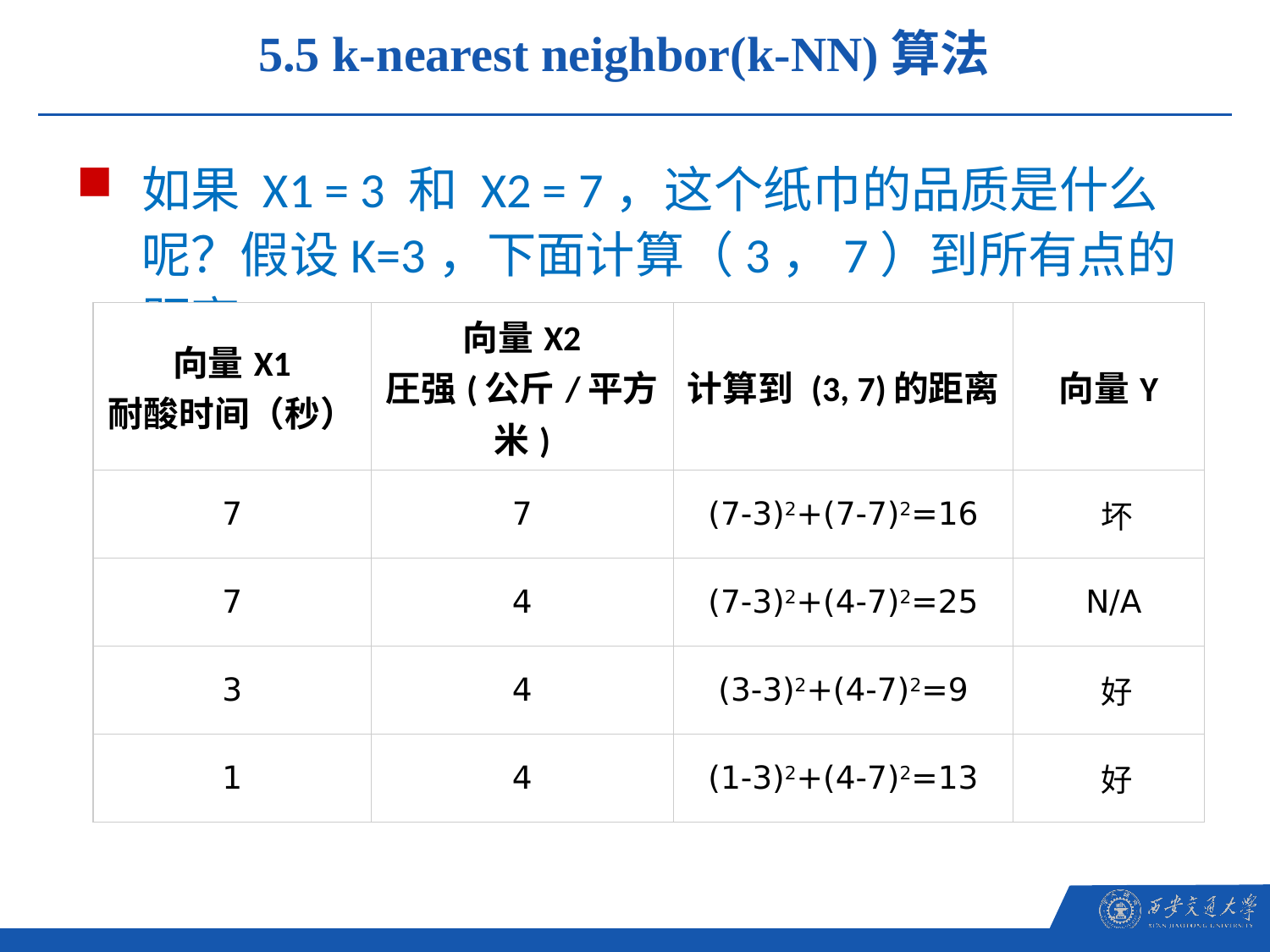

5.5 k-nearest neighbor(k-NN)算法
如果 X1 = 3 和 X2 = 7，这个纸巾的品质是什么呢？假设K=3，下面计算（3，7）到所有点的距离。
| 向量X1 耐酸时间（秒） | 向量X2 圧强(公斤/平方米) | 计算到 (3, 7)的距离 | 向量Y |
| --- | --- | --- | --- |
| 7 | 7 | (7-3)2+(7-7)2=16 | 坏 |
| 7 | 4 | (7-3)2+(4-7)2=25 | N/A |
| 3 | 4 | (3-3)2+(4-7)2=9 | 好 |
| 1 | 4 | (1-3)2+(4-7)2=13 | 好 |